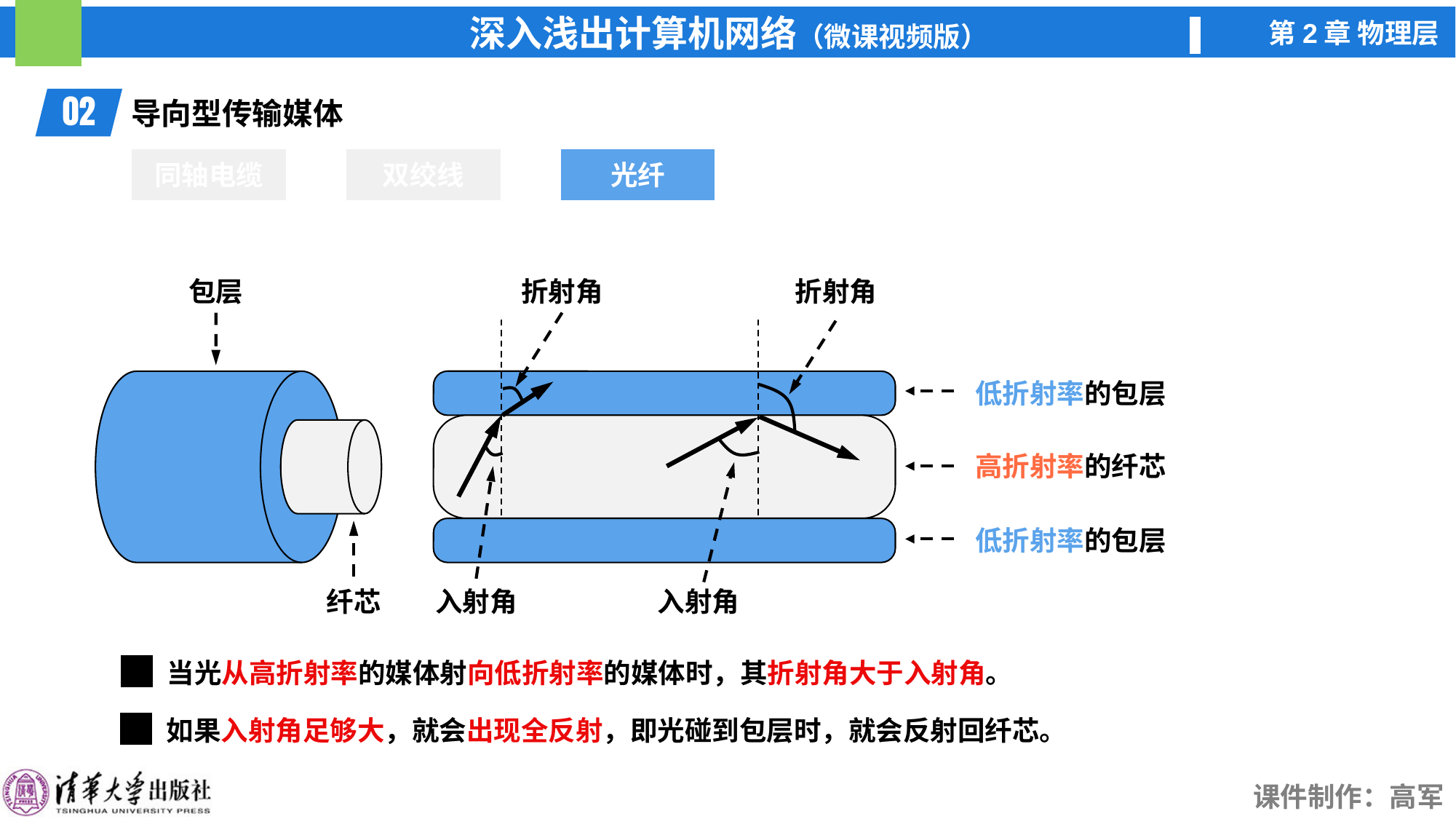

02
导向型传输媒体
同轴电缆
双绞线
光纤
光纤
包层
折射角

折射角

低折射率的包层

入射角
高折射率的纤芯

入射角
低折射率的包层
纤芯
当光从高折射率的媒体射向低折射率的媒体时，其折射角大于入射角。

如果入射角足够大，就会出现全反射，即光碰到包层时，就会反射回纤芯。